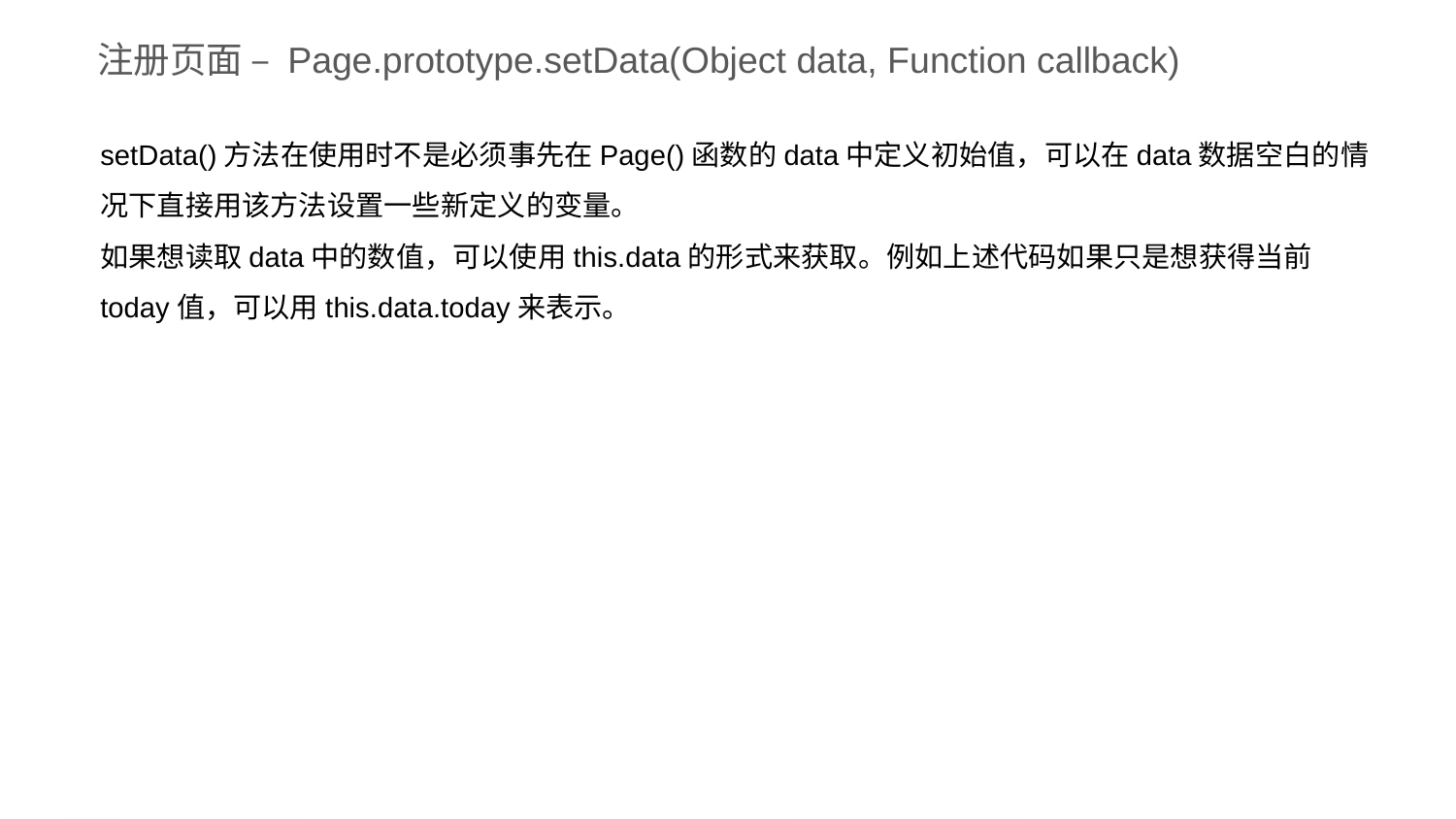

注册页面 – Page.prototype.setData(Object data, Function callback)
setData()方法在使用时不是必须事先在Page()函数的data中定义初始值，可以在data数据空白的情况下直接用该方法设置一些新定义的变量。
如果想读取data中的数值，可以使用this.data的形式来获取。例如上述代码如果只是想获得当前today值，可以用this.data.today来表示。